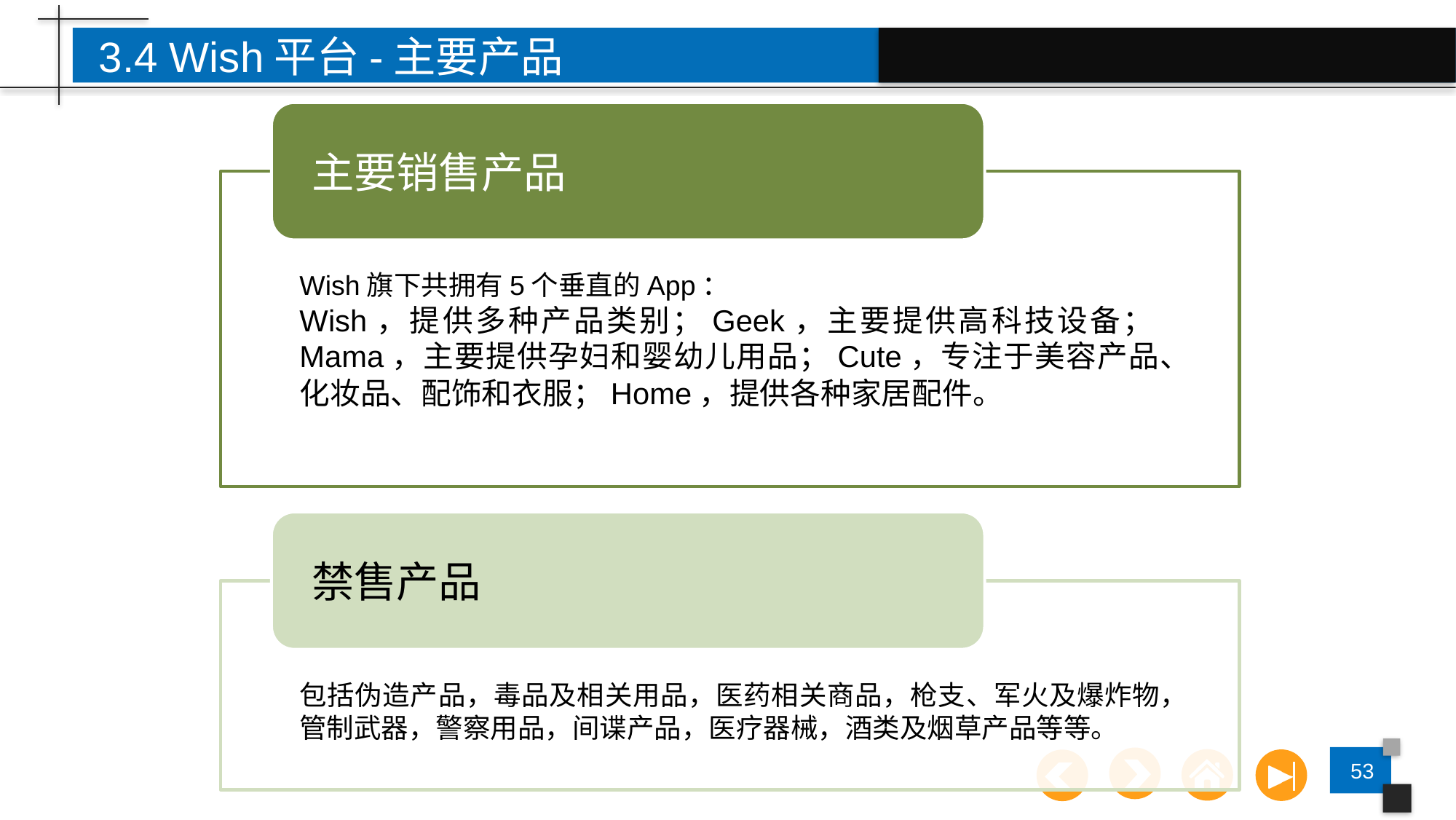

3.4 Wish平台-主要产品
Wish旗下共拥有5个垂直的App：
Wish，提供多种产品类别；Geek，主要提供高科技设备；Mama，主要提供孕妇和婴幼儿用品；Cute，专注于美容产品、化妆品、配饰和衣服；Home，提供各种家居配件。
主要销售产品
包括伪造产品，毒品及相关用品，医药相关商品，枪支、军火及爆炸物，管制武器，警察用品，间谍产品，医疗器械，酒类及烟草产品等等。
禁售产品